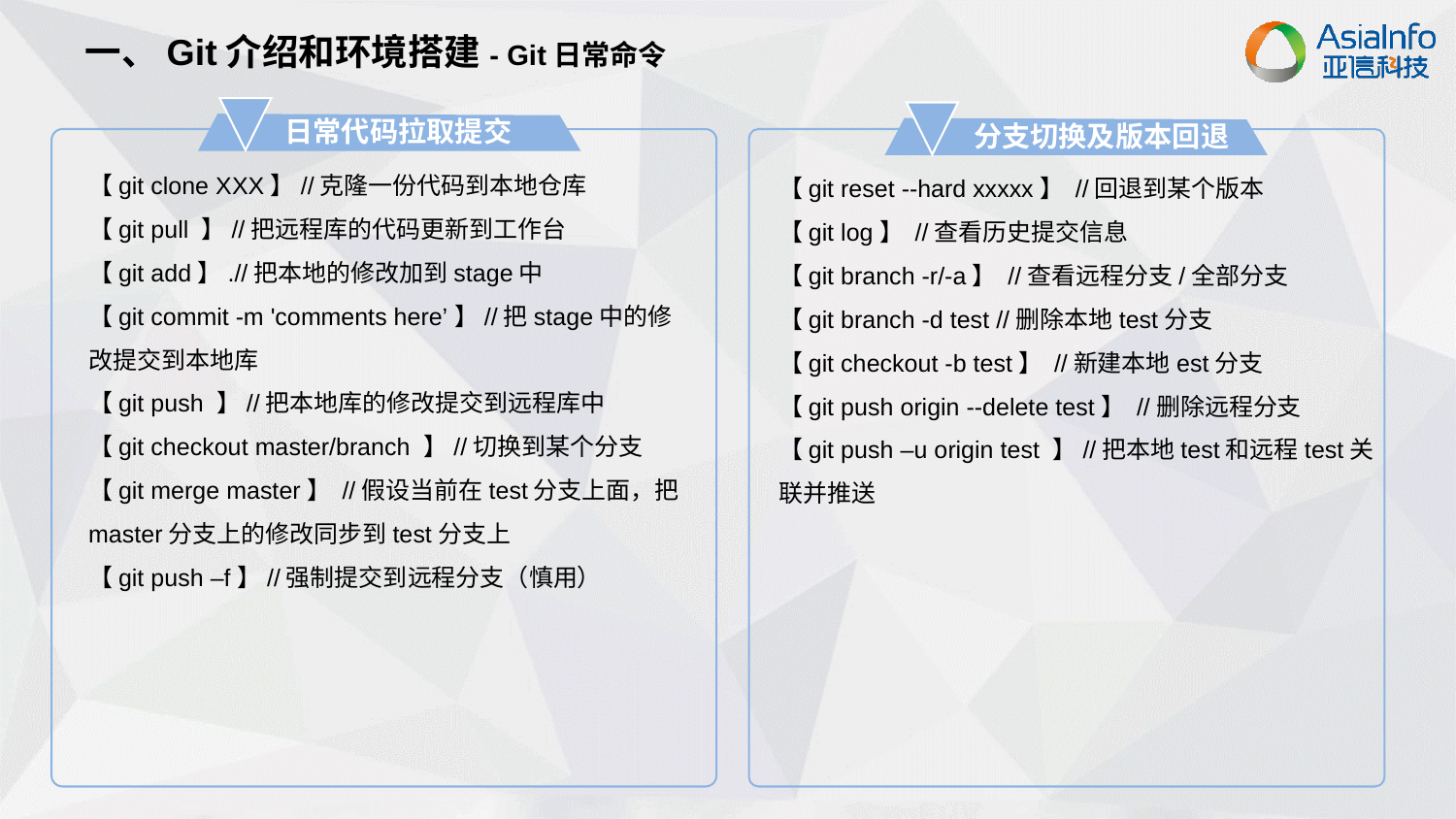

一、Git介绍和环境搭建- Git日常命令

日常代码拉取提交

分支切换及版本回退

【git clone XXX】//克隆一份代码到本地仓库
【git pull 】//把远程库的代码更新到工作台
【git add】.//把本地的修改加到stage中
【git commit -m 'comments here’】//把stage中的修改提交到本地库
【git push 】//把本地库的修改提交到远程库中
【git checkout master/branch 】//切换到某个分支
【git merge master】 //假设当前在test分支上面，把master分支上的修改同步到test分支上
【git push –f】//强制提交到远程分支（慎用）

【git reset --hard xxxxx】 //回退到某个版本
【git log】 //查看历史提交信息
【git branch -r/-a】 //查看远程分支/全部分支
【git branch -d test //删除本地test分支
【git checkout -b test】 //新建本地est分支
【git push origin --delete test】 //删除远程分支
【git push –u origin test 】//把本地test和远程test关联并推送